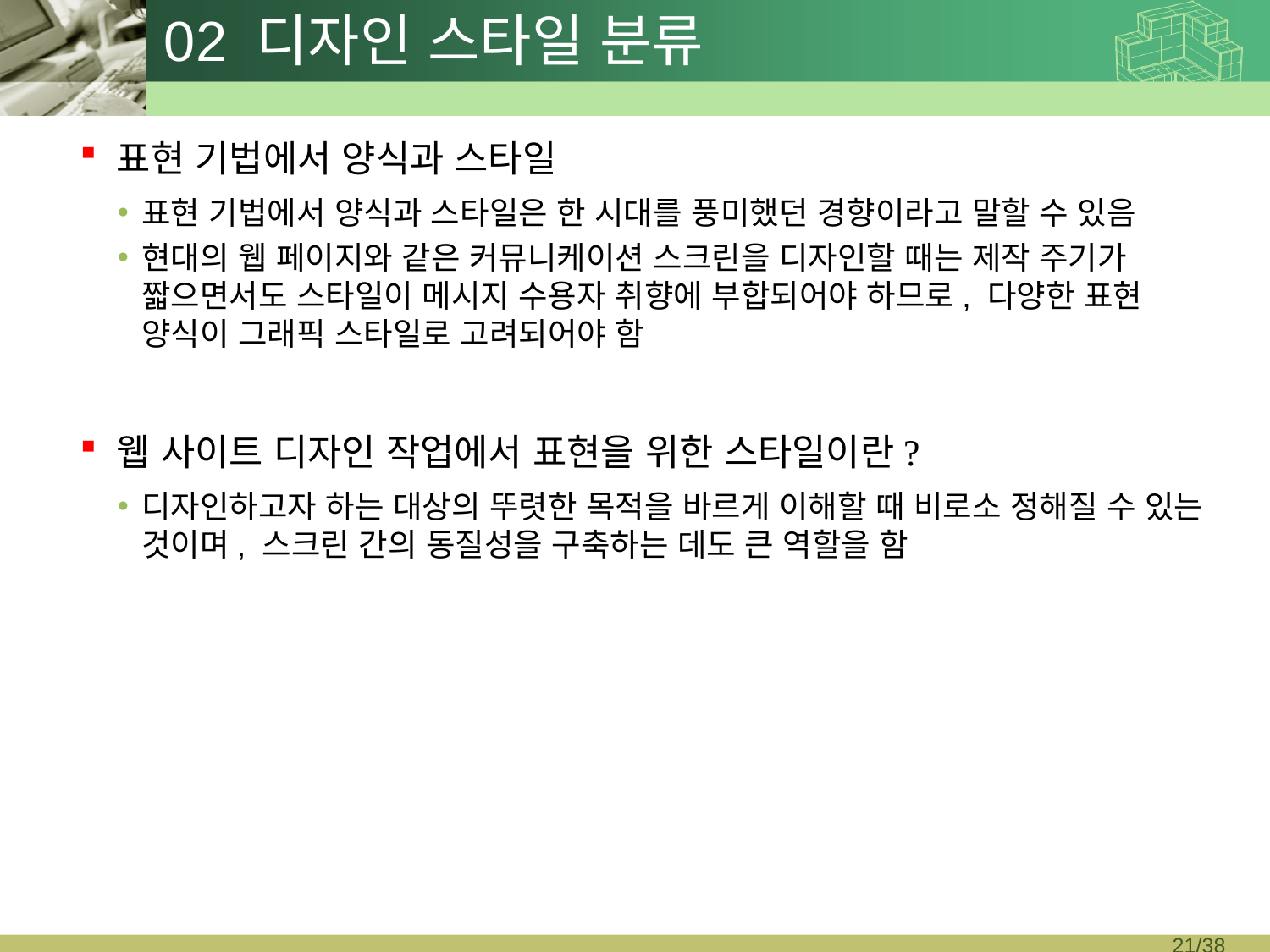

# 02 디자인 스타일 분류
표현 기법에서 양식과 스타일
표현 기법에서 양식과 스타일은 한 시대를 풍미했던 경향이라고 말할 수 있음
현대의 웹 페이지와 같은 커뮤니케이션 스크린을 디자인할 때는 제작 주기가 짧으면서도 스타일이 메시지 수용자 취향에 부합되어야 하므로, 다양한 표현 양식이 그래픽 스타일로 고려되어야 함

웹 사이트 디자인 작업에서 표현을 위한 스타일이란?
디자인하고자 하는 대상의 뚜렷한 목적을 바르게 이해할 때 비로소 정해질 수 있는 것이며, 스크린 간의 동질성을 구축하는 데도 큰 역할을 함